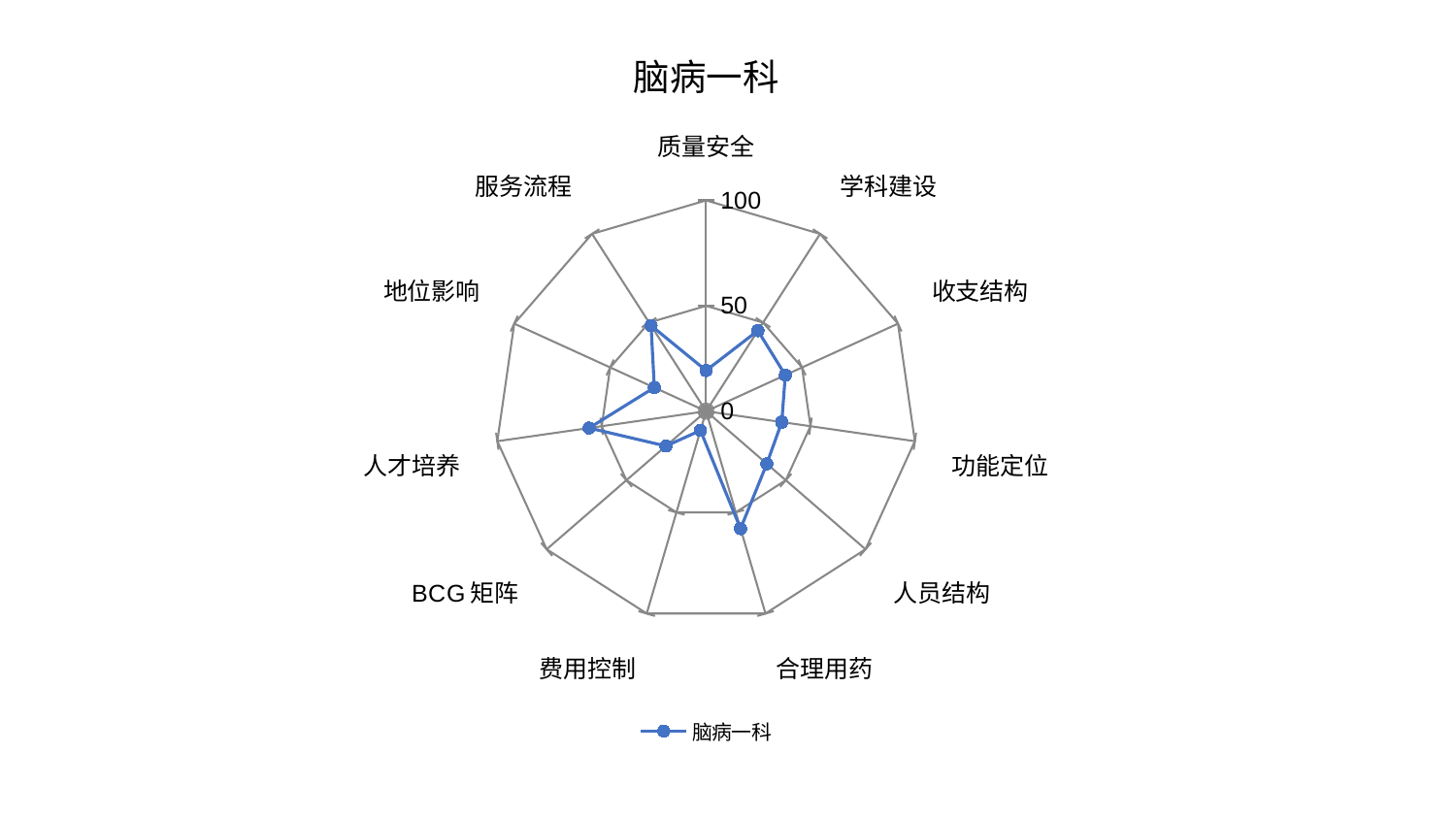

### Chart: 脑病一科

| Category | 脑病一科 |
|---|---|
| 质量安全 | 19.30788144410214 |
| 学科建设 | 45.43659697396324 |
| 收支结构 | 41.30229258467876 |
| 功能定位 | 36.2403095513281 |
| 人员结构 | 38.082105829421096 |
| 合理用药 | 58.031045252733506 |
| 费用控制 | 9.53592326764381 |
| BCG矩阵 | 25.21997983206251 |
| 人才培养 | 56.05088467345745 |
| 地位影响 | 26.978184080497872 |
| 服务流程 | 48.29663271384334 |
160